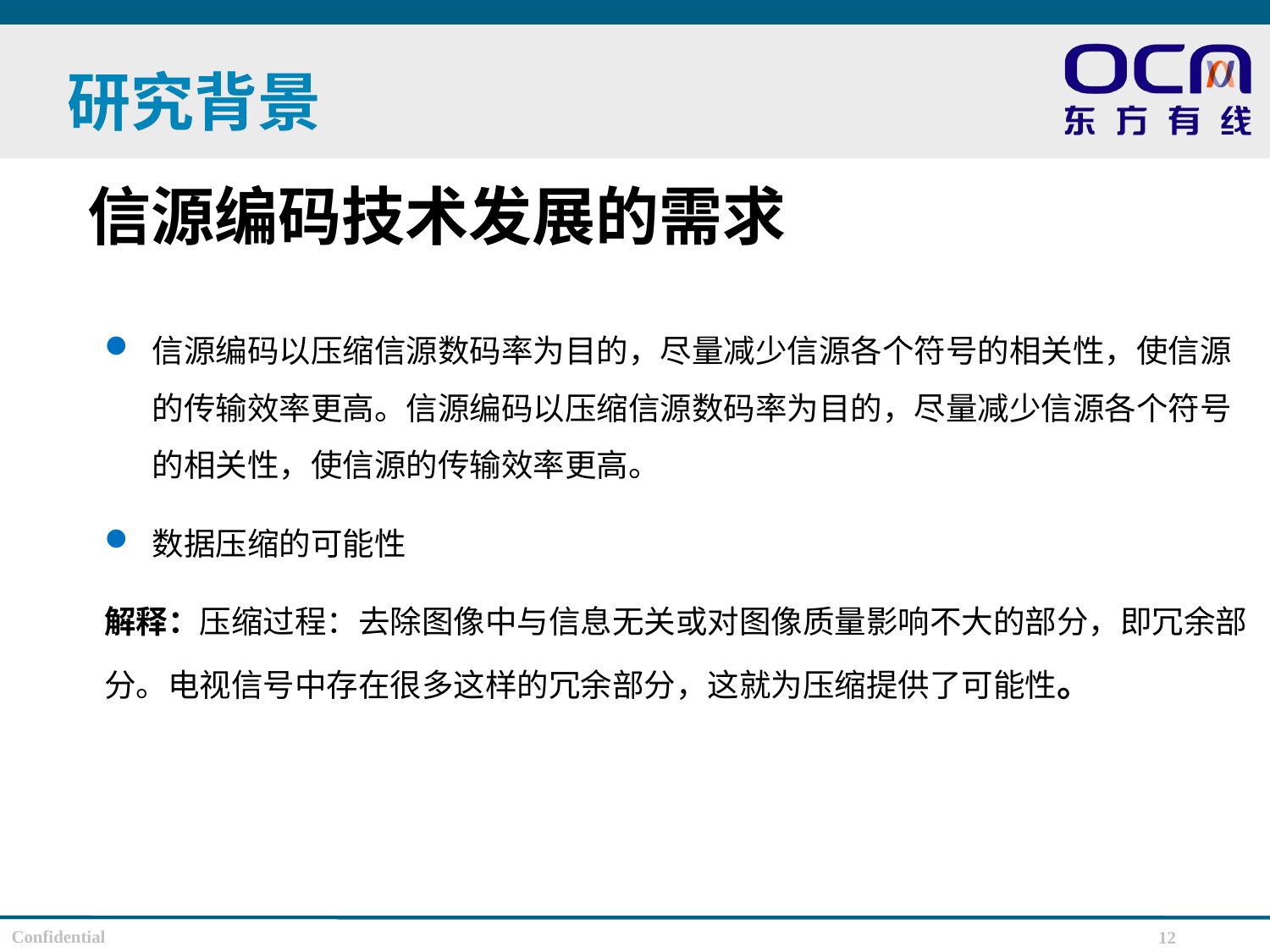

研究背景

信源编码技术发展的需求
信源编码以压缩信源数码率为目的，尽量减少信源各个符号的相关性，使信源的传输效率更高。信源编码以压缩信源数码率为目的，尽量减少信源各个符号的相关性，使信源的传输效率更高。
数据压缩的可能性
解释：压缩过程：去除图像中与信息无关或对图像质量影响不大的部分，即冗余部分。电视信号中存在很多这样的冗余部分，这就为压缩提供了可能性。